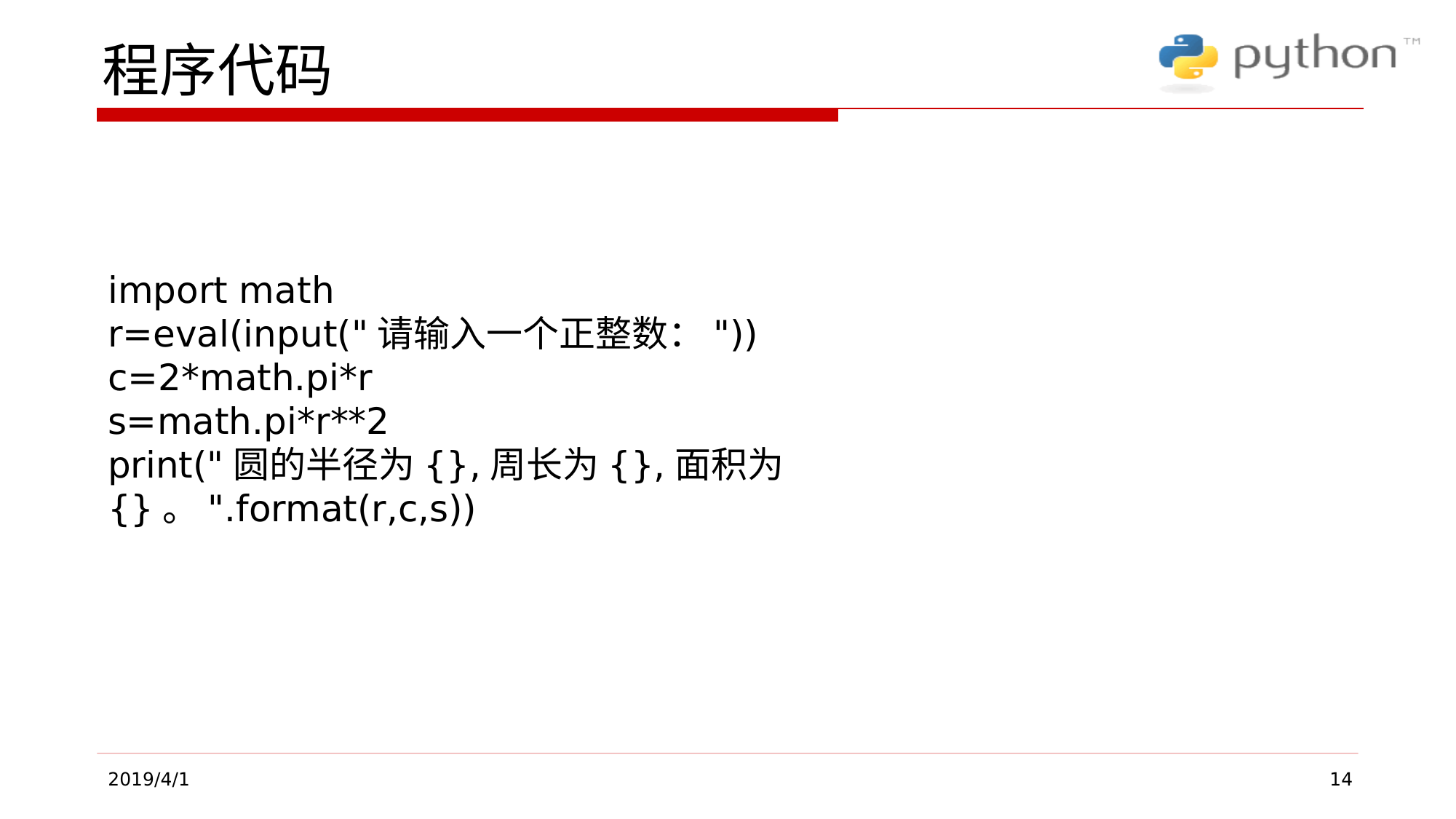

# 程序代码
import math
r=eval(input("请输入一个正整数："))
c=2*math.pi*r
s=math.pi*r**2
print("圆的半径为{},周长为{},面积为{}。".format(r,c,s))
14
2019/4/1